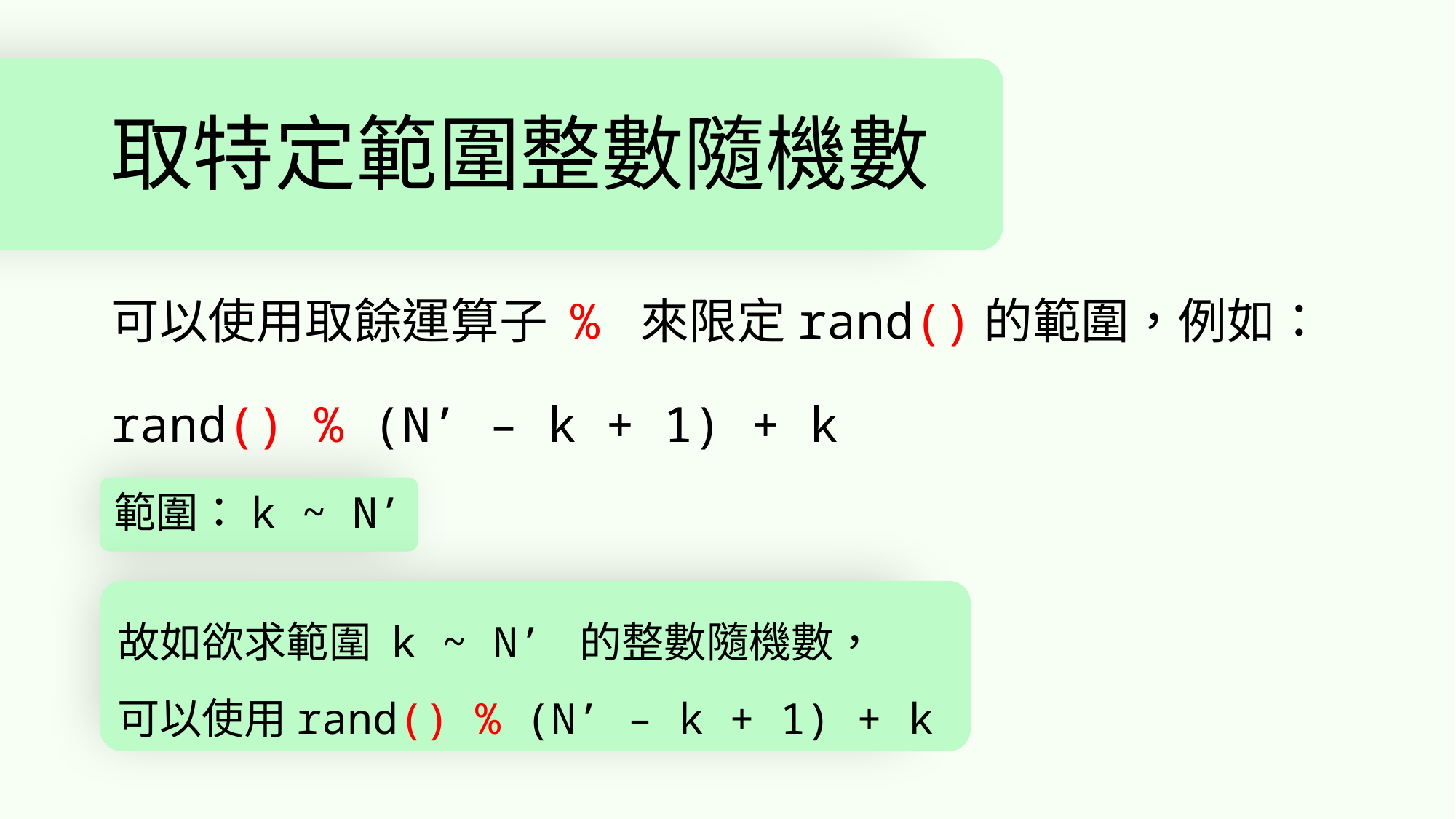

# 取特定範圍整數隨機數
可以使用取餘運算子 % 來限定rand()的範圍，例如：
rand() % (N’ – k + 1) + k
範圍：k ~ N’
故如欲求範圍 k ~ N’ 的整數隨機數，
可以使用rand() % (N’ – k + 1) + k